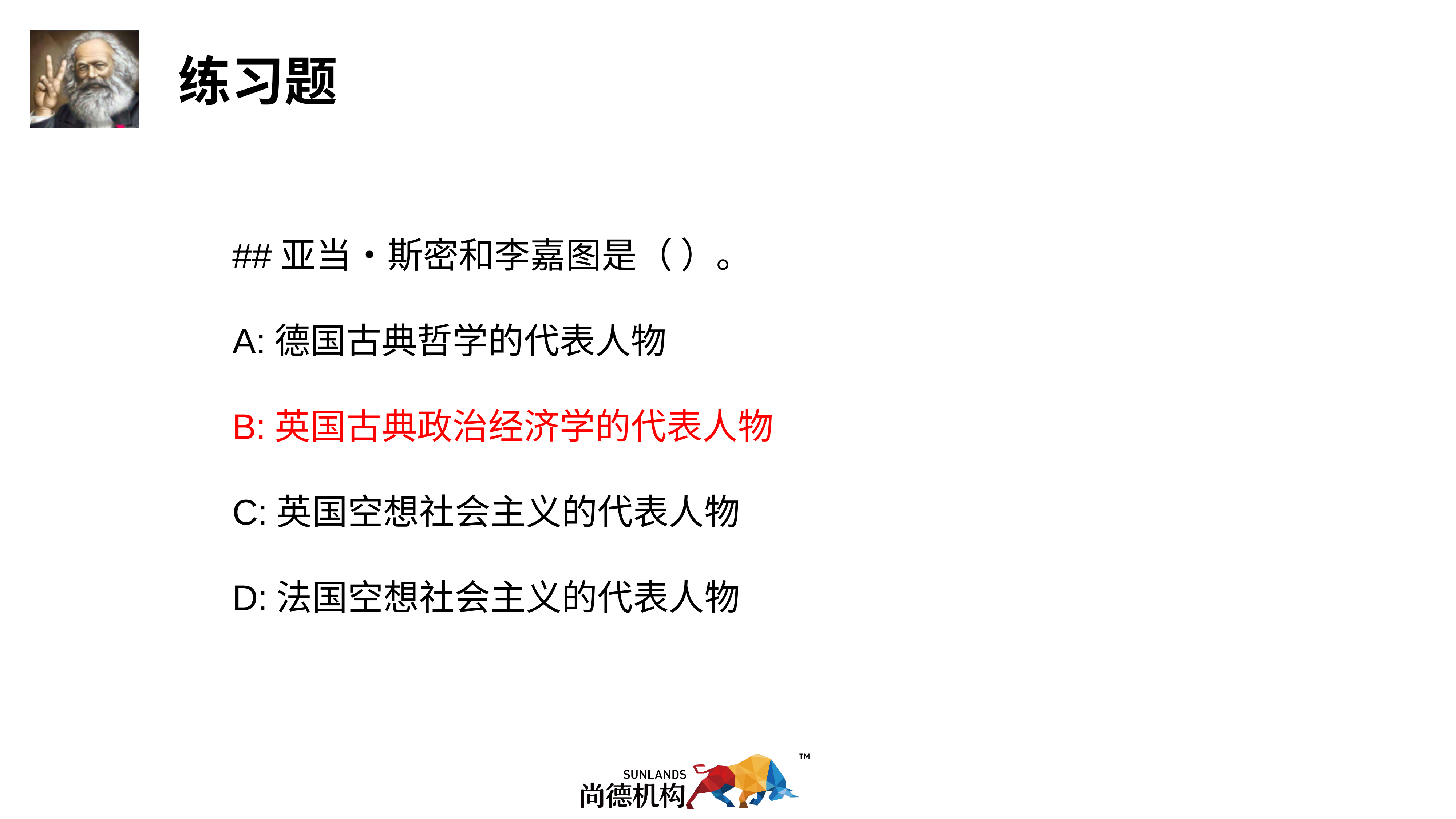

##亚当•斯密和李嘉图是（ ）。
A:德国古典哲学的代表人物
B:英国古典政治经济学的代表人物
C:英国空想社会主义的代表人物
D:法国空想社会主义的代表人物